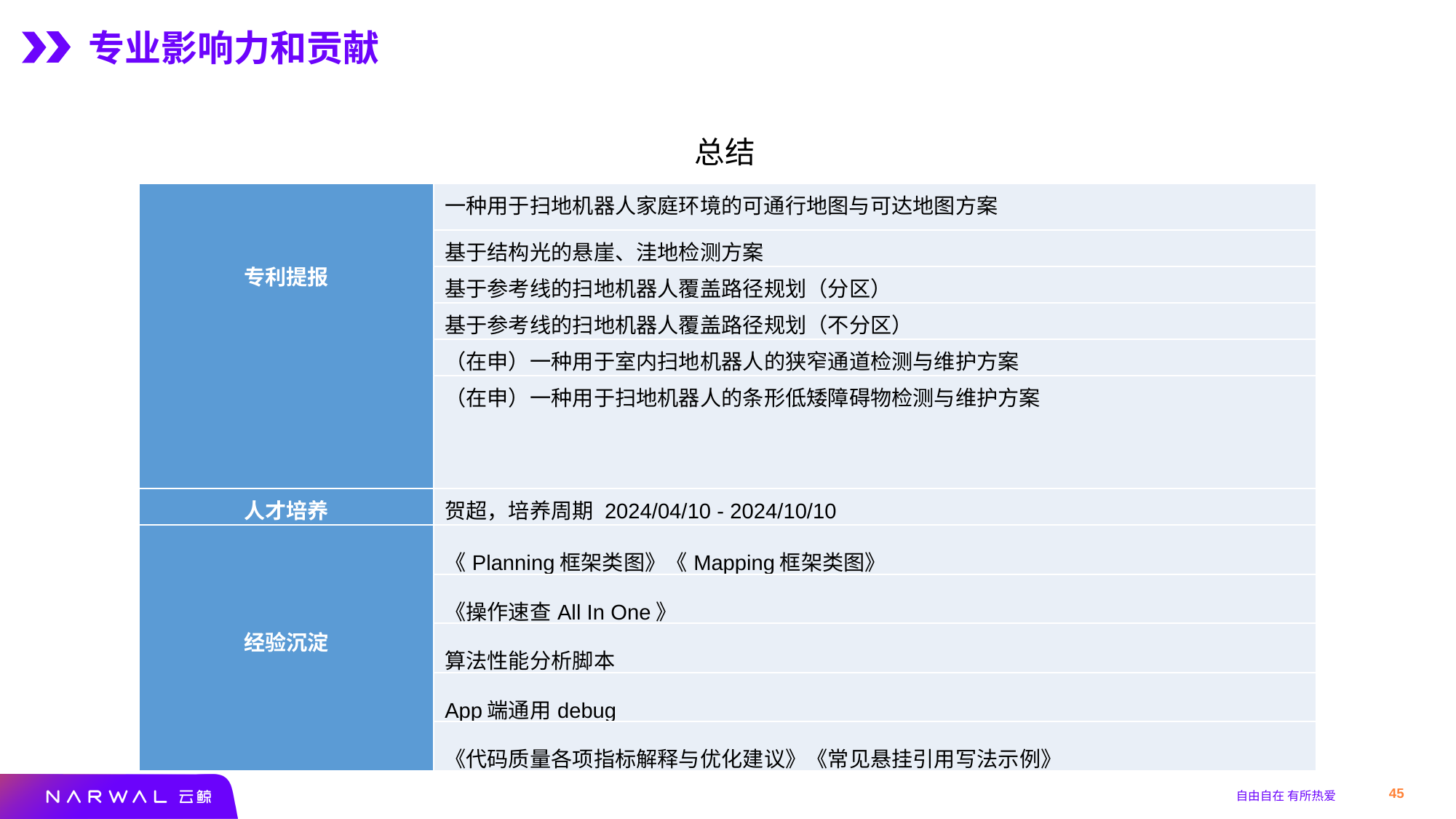

专业影响力和贡献

总结
| 专利提报 | 一种用于扫地机器人家庭环境的可通行地图与可达地图方案 |
| --- | --- |
|  | 基于结构光的悬崖、洼地检测方案 |
|  | 基于参考线的扫地机器人覆盖路径规划（分区） |
|  | 基于参考线的扫地机器人覆盖路径规划（不分区） |
|  | （在申）一种用于室内扫地机器人的狭窄通道检测与维护方案 |
|  | （在申）一种用于扫地机器人的条形低矮障碍物检测与维护方案 |
| 人才培养 | 贺超，培养周期 2024/04/10 - 2024/10/10 |
| 经验沉淀 | 《Planning框架类图》《Mapping框架类图》 |
|  | 《操作速查All In One》 |
|  | 算法性能分析脚本 |
|  | App端通用debug |
|  | 《代码质量各项指标解释与优化建议》《常见悬挂引用写法示例》 |